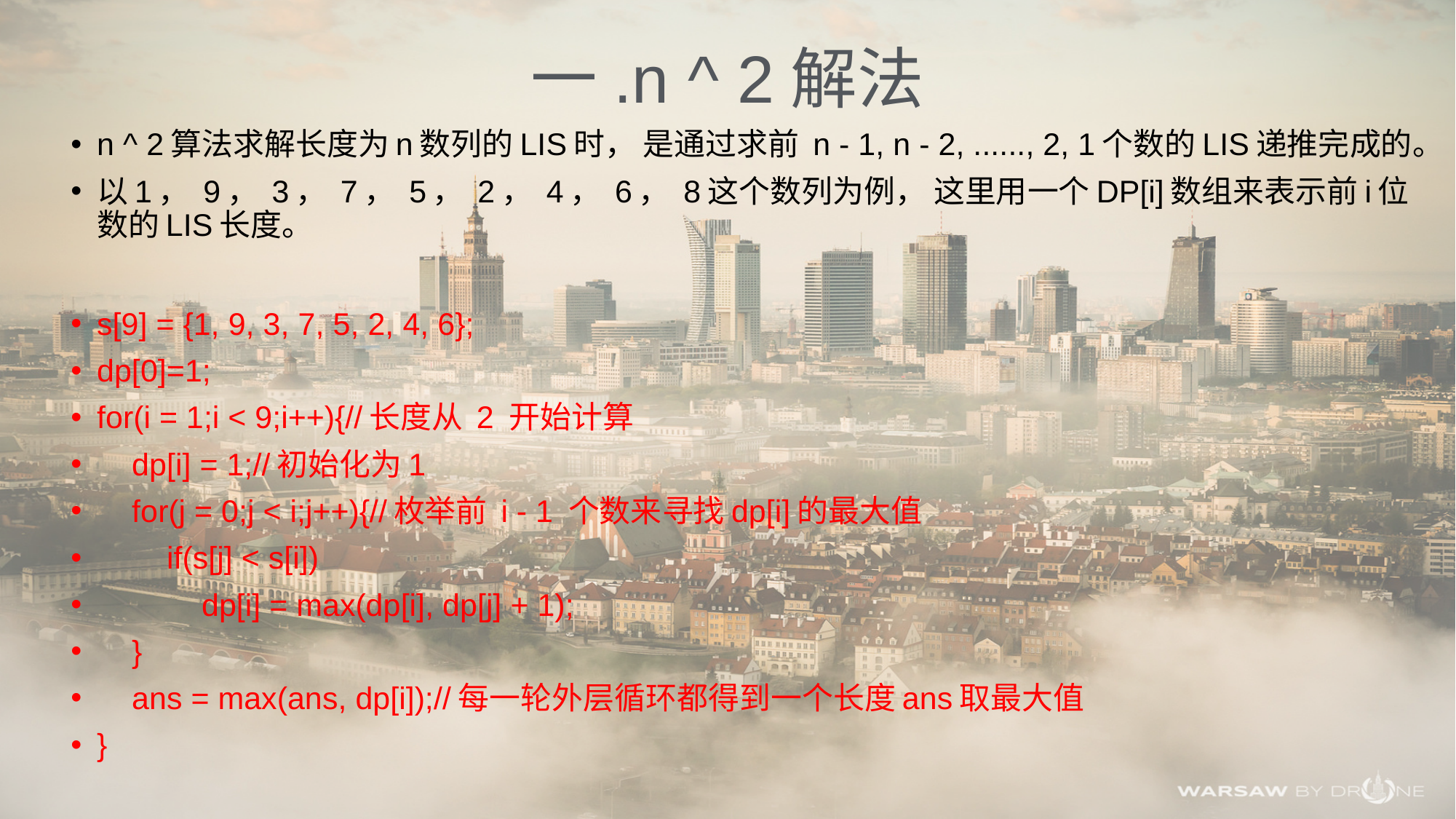

# 一.n ^ 2解法
n ^ 2算法求解长度为n数列的LIS时， 是通过求前 n - 1, n - 2, ......, 2, 1个数的LIS递推完成的。
以1， 9， 3， 7， 5， 2， 4， 6， 8这个数列为例， 这里用一个DP[i]数组来表示前i位数的LIS长度。

s[9] = {1, 9, 3, 7, 5, 2, 4, 6};
dp[0]=1;
for(i = 1;i < 9;i++){//长度从 2 开始计算
    dp[i] = 1;//初始化为1
    for(j = 0;j < i;j++){//枚举前 i - 1 个数来寻找dp[i]的最大值
        if(s[j] < s[i])
            dp[i] = max(dp[i], dp[j] + 1);
    }
    ans = max(ans, dp[i]);//每一轮外层循环都得到一个长度ans取最大值
}